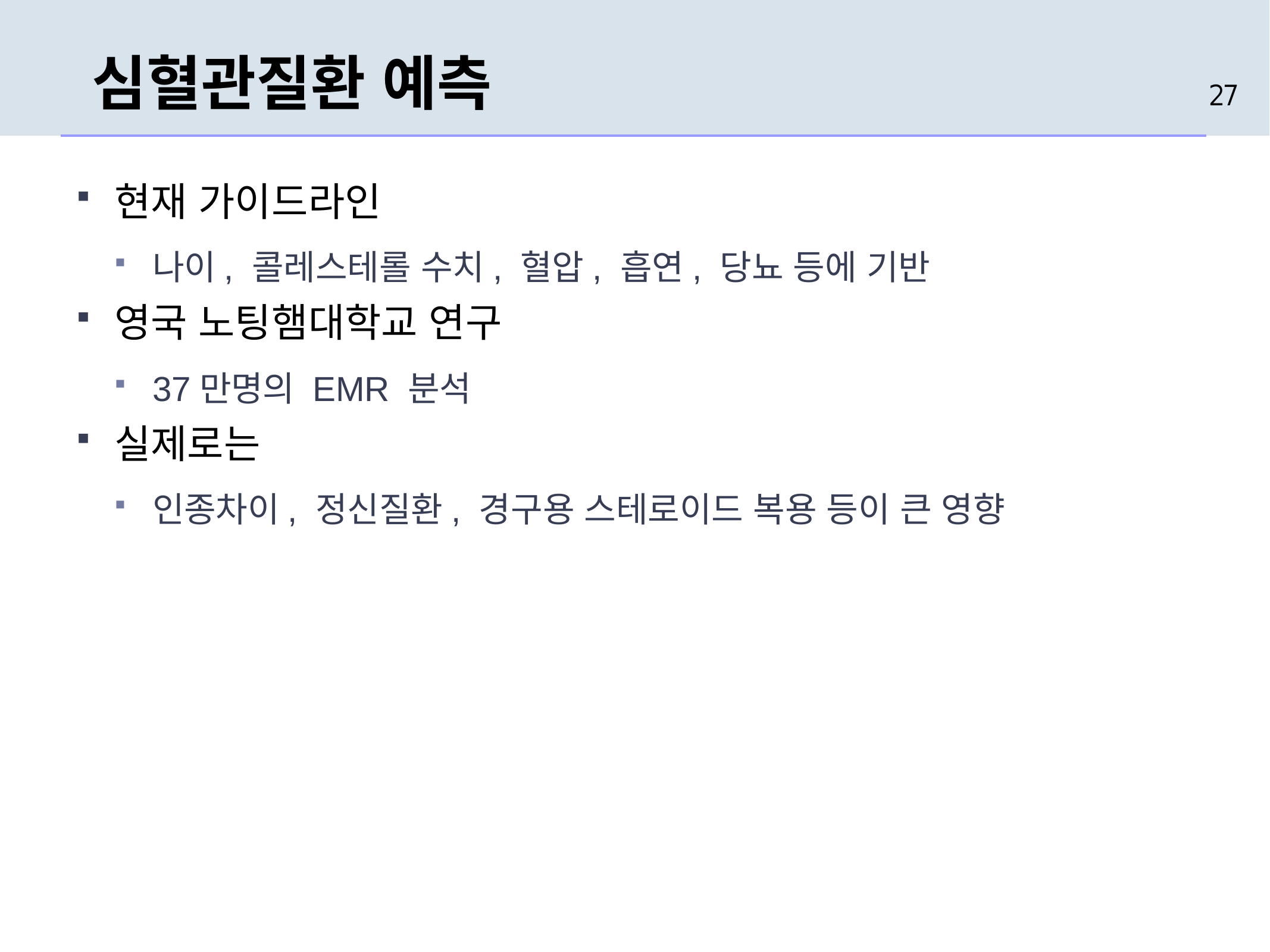

# 심혈관질환 예측
27
현재 가이드라인
나이, 콜레스테롤 수치, 혈압, 흡연, 당뇨 등에 기반
영국 노팅햄대학교 연구
37만명의 EMR 분석
실제로는
인종차이, 정신질환, 경구용 스테로이드 복용 등이 큰 영향